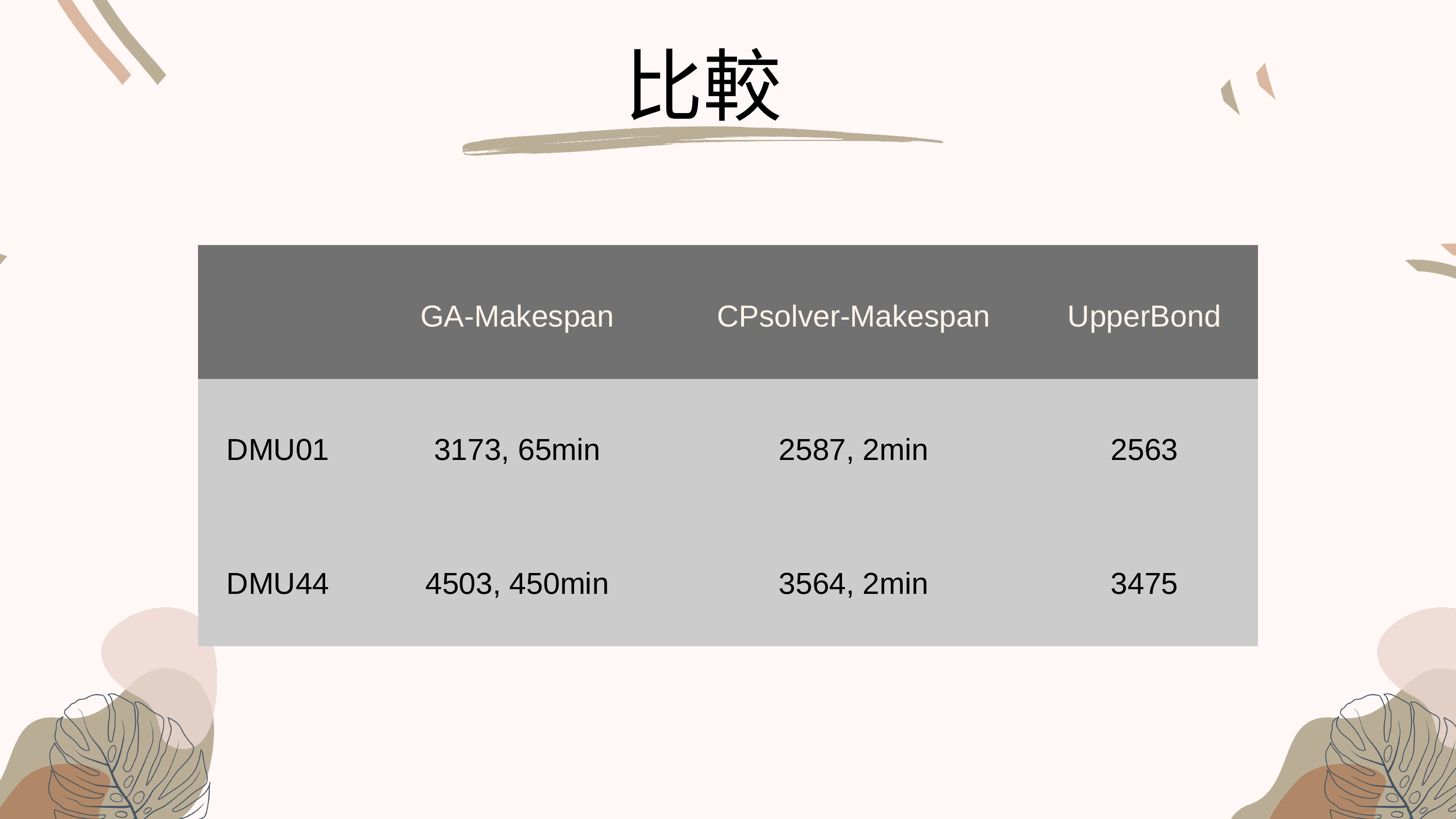

比較

|  | GA-Makespan | CPsolver-Makespan | UpperBond |
| --- | --- | --- | --- |
| DMU01 | 3173, 65min | 2587, 2min | 2563 |
| DMU44 | 4503, 450min | 3564, 2min | 3475 |